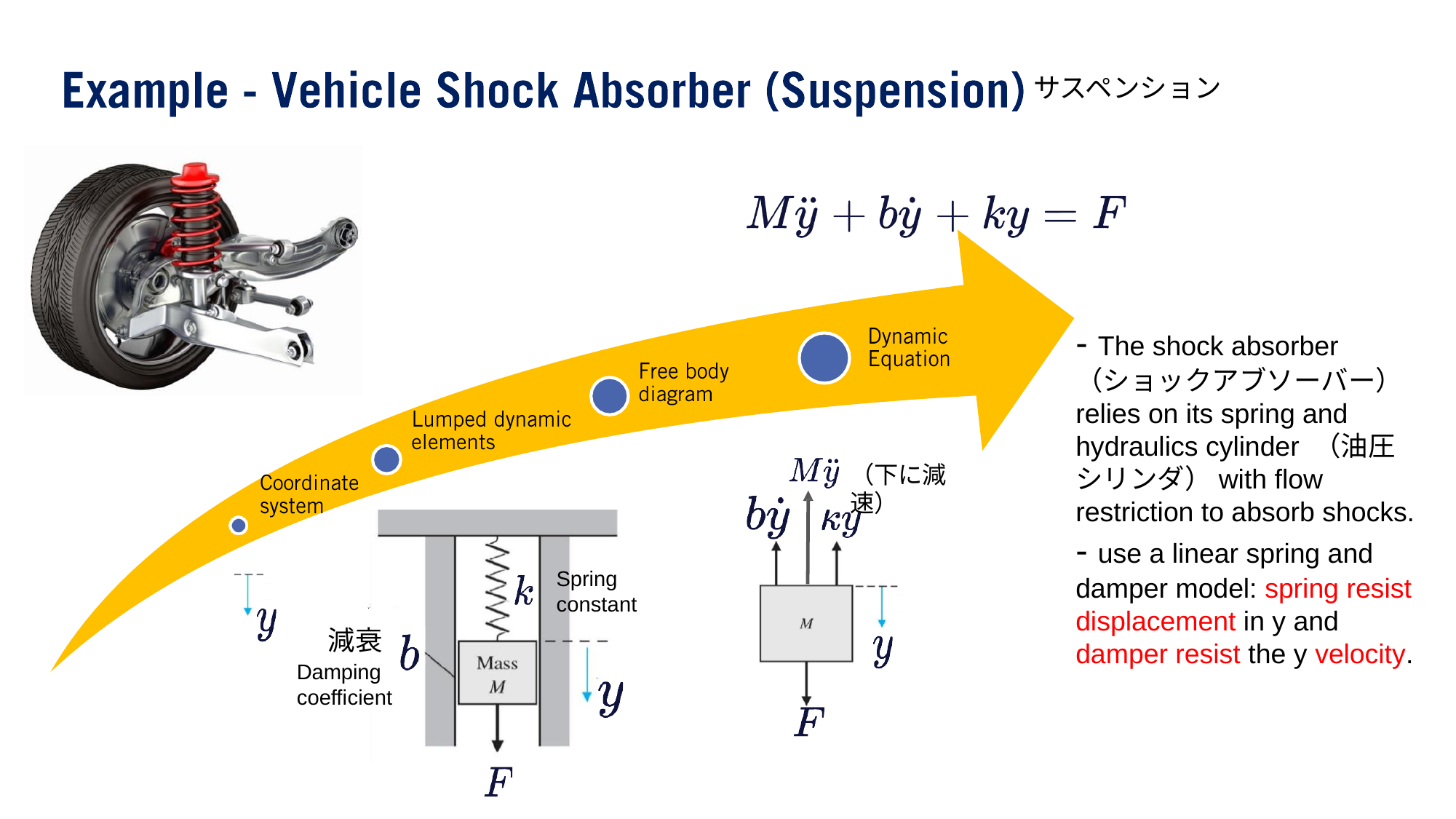

サスペンション

- The shock absorber（ショックアブソーバー） relies on its spring and hydraulics cylinder （油圧シリンダ）with flow restriction to absorb shocks. - use a linear spring and damper model: spring resist displacement in y and damper resist the y velocity.

（下に減速）

Spring  constant
減衰

Damping  coefficient